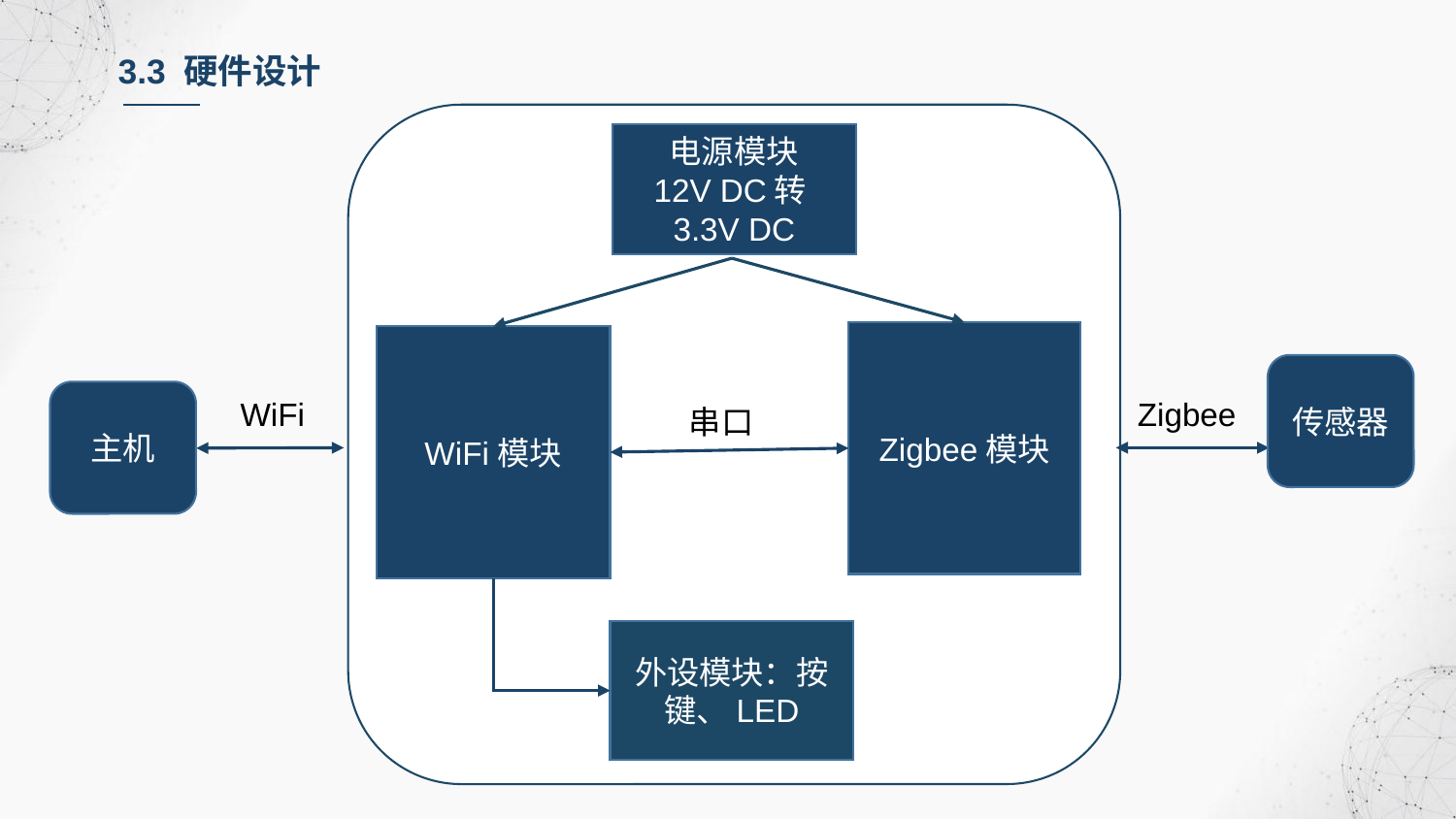

3.3 硬件设计

电源模块
12V DC转3.3V DC
Zigbee模块
WiFi模块
传感器
主机
WiFi
Zigbee
串口
外设模块：按键、LED